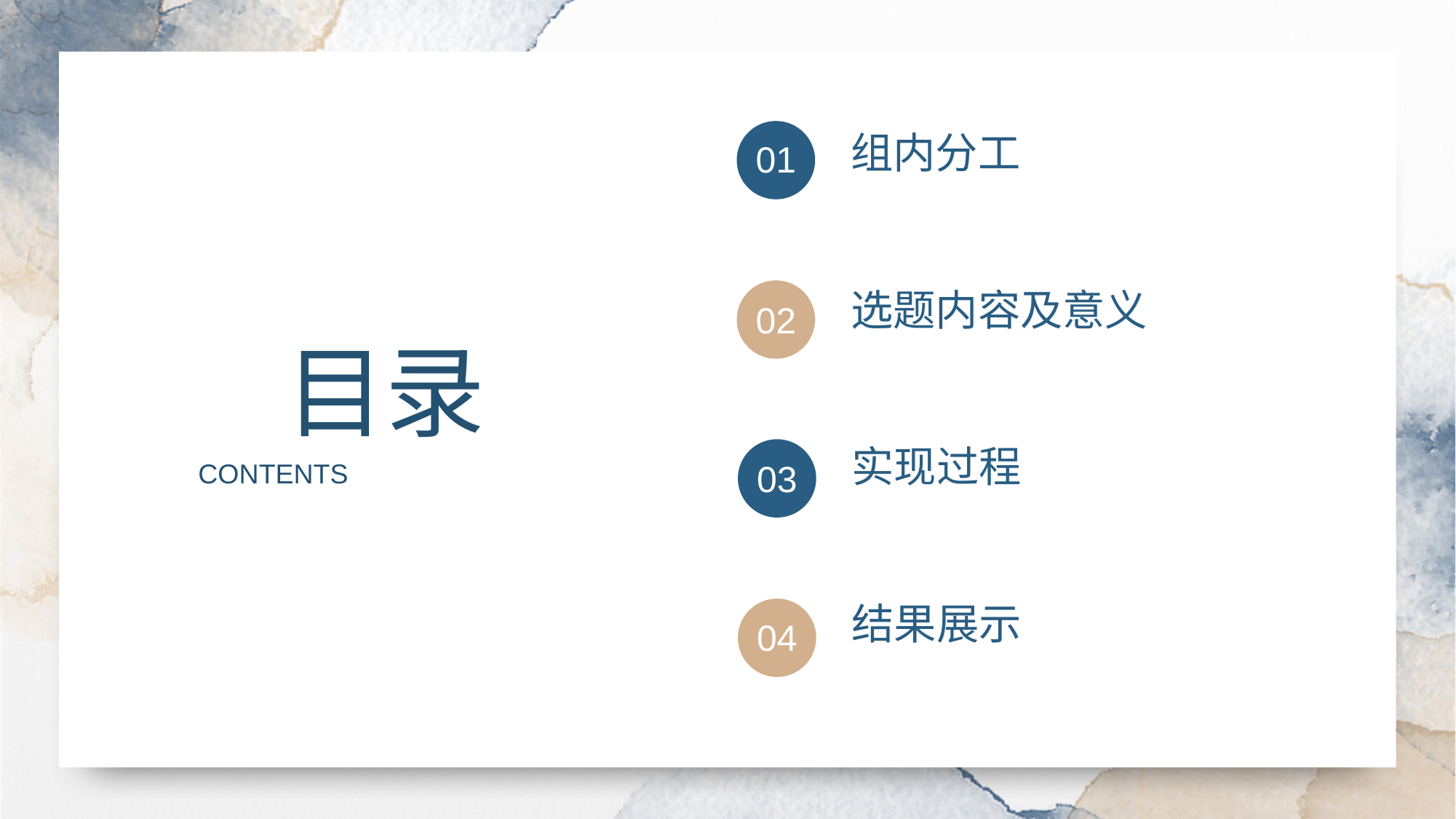

组内分工

01
选题内容及意义

02
目录
CONTENTS
实现过程

03
结果展示

04